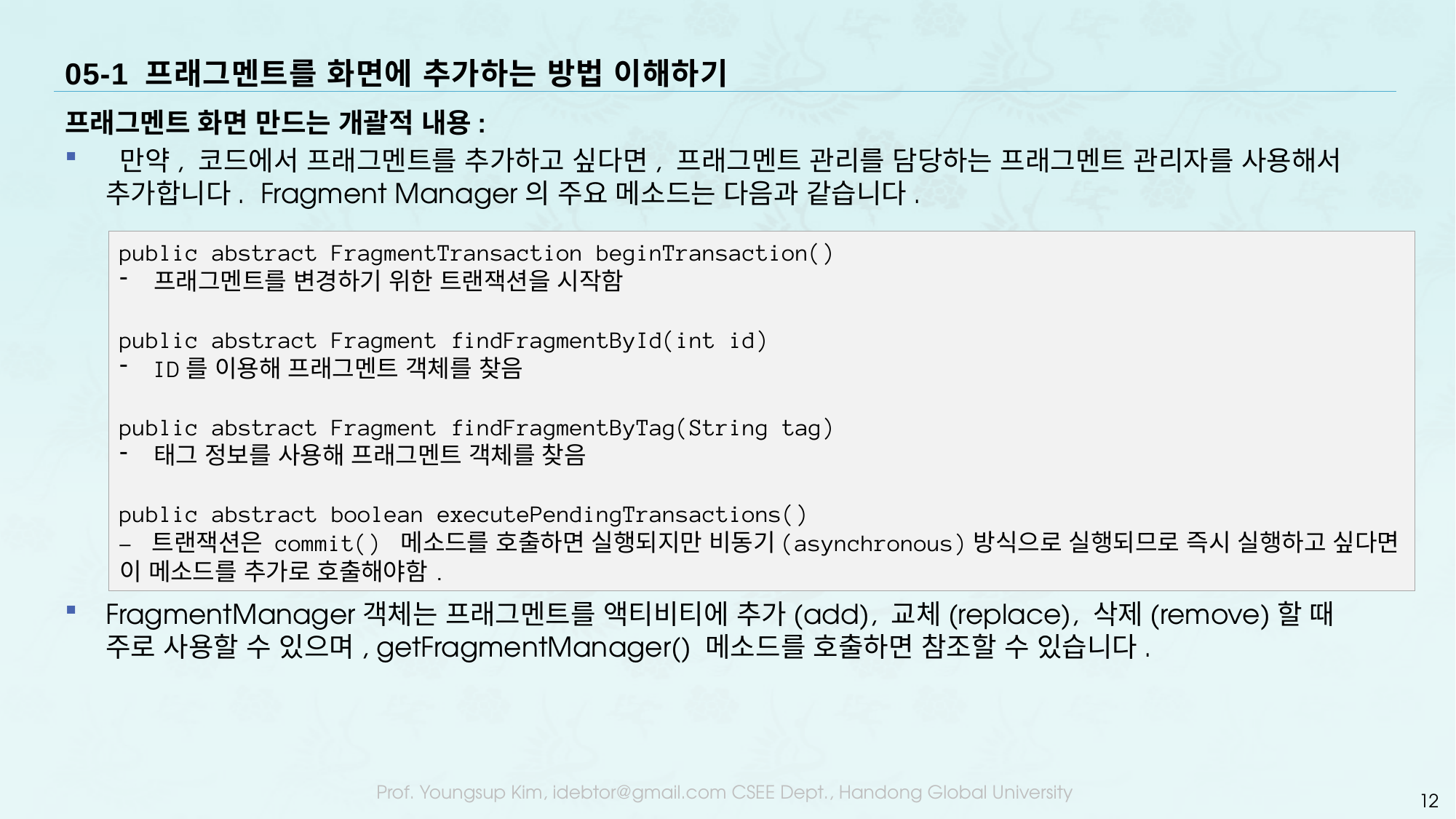

# 05-1 프래그멘트를 화면에 추가하는 방법 이해하기
프래그멘트 화면 만드는 개괄적 내용:
 만약, 코드에서 프래그멘트를 추가하고 싶다면, 프래그멘트 관리를 담당하는 프래그멘트 관리자를 사용해서 추가합니다.  Fragment Manager의 주요 메소드는 다음과 같습니다.

FragmentManager객체는 프래그멘트를 액티비티에 추가(add), 교체(replace), 삭제(remove)할 때 주로 사용할 수 있으며, getFragmentManager() 메소드를 호출하면 참조할 수 있습니다.

public abstract FragmentTransaction beginTransaction()
프래그멘트를 변경하기 위한 트랜잭션을 시작함

public abstract Fragment findFragmentById(int id)
ID를 이용해 프래그멘트 객체를 찾음

public abstract Fragment findFragmentByTag(String tag)
태그 정보를 사용해 프래그멘트 객체를 찾음

public abstract boolean executePendingTransactions()
- 트랜잭션은 commit() 메소드를 호출하면 실행되지만 비동기(asynchronous)방식으로 실행되므로 즉시 실행하고 싶다면 이 메소드를 추가로 호출해야함.
12